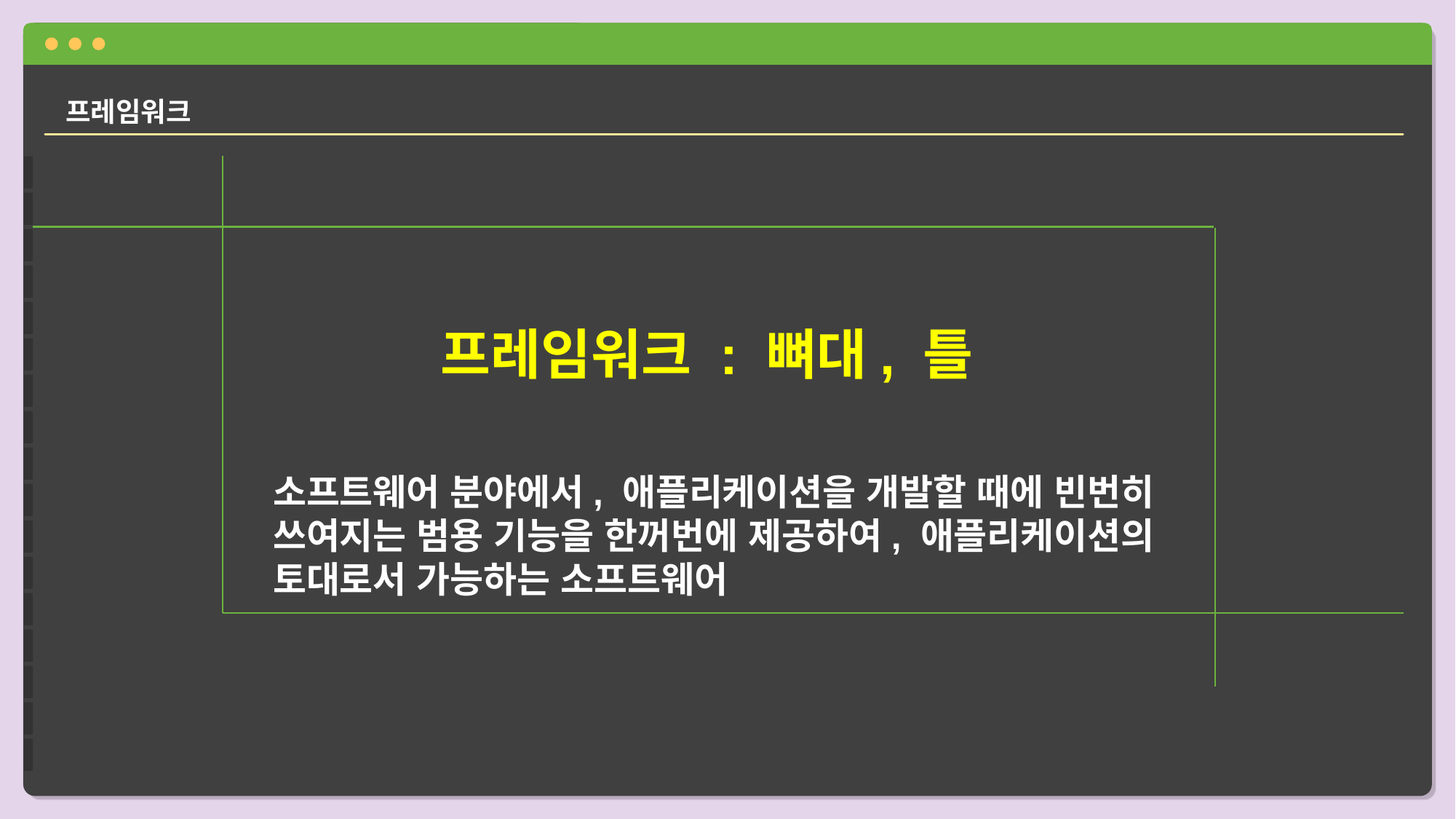

프레임워크

프레임워크 : 뼈대, 틀
소프트웨어 분야에서, 애플리케이션을 개발할 때에 빈번히 쓰여지는 범용 기능을 한꺼번에 제공하여, 애플리케이션의 토대로서 가능하는 소프트웨어